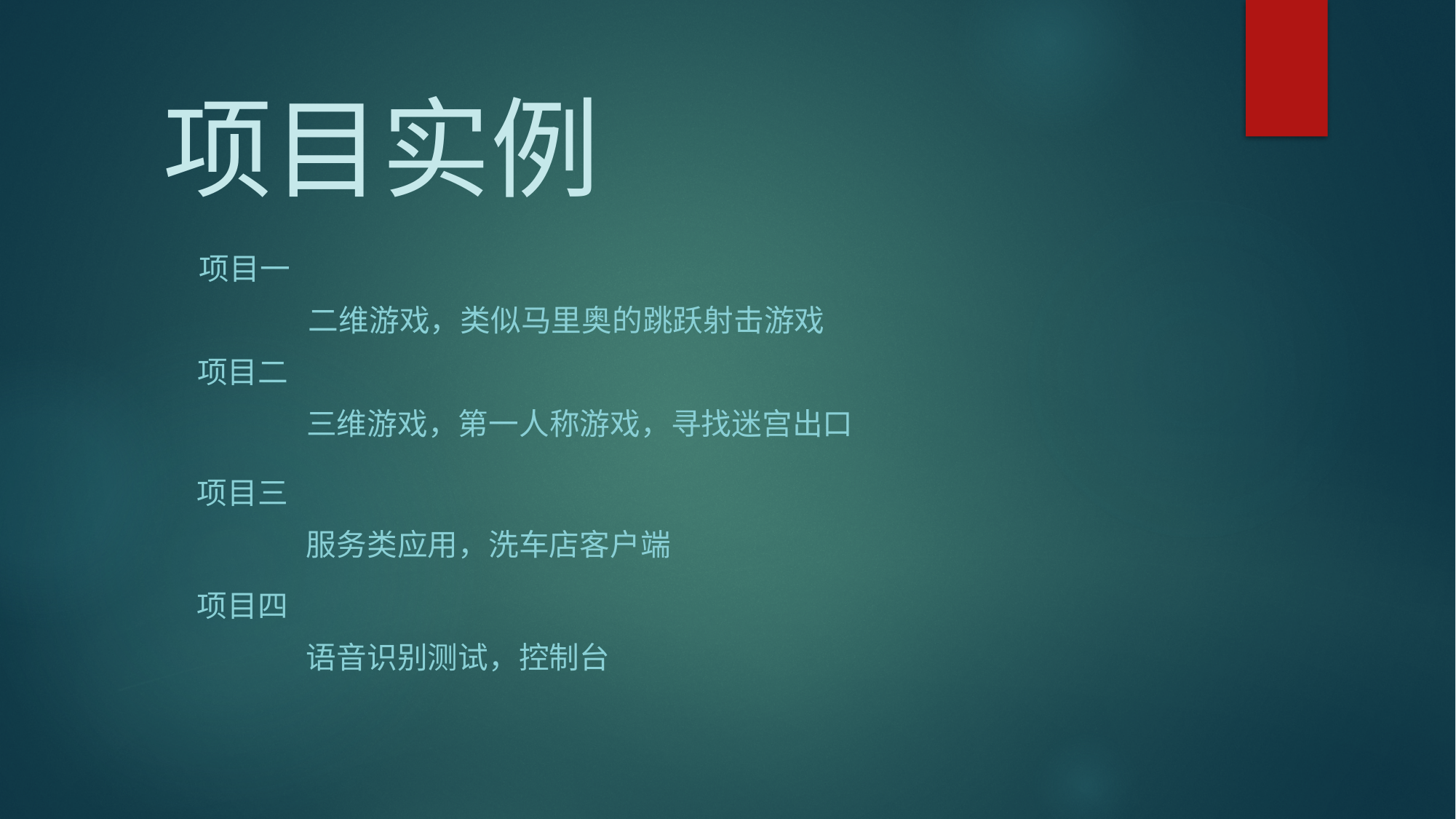

# 项目实例
项目一
	二维游戏，类似马里奥的跳跃射击游戏
项目二
	三维游戏，第一人称游戏，寻找迷宫出口
项目三
	服务类应用，洗车店客户端
项目四
	语音识别测试，控制台